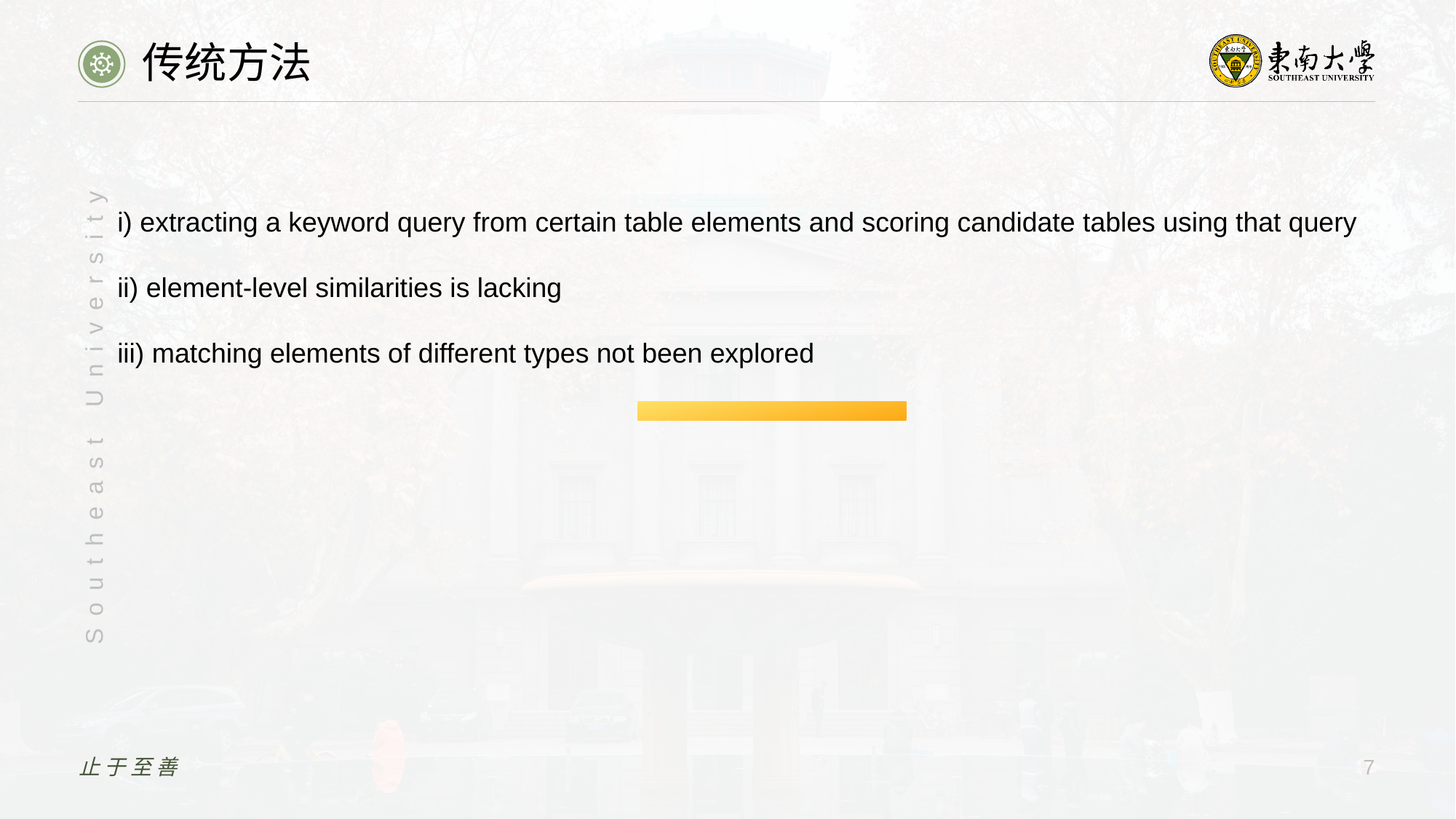

传统方法
i) extracting a keyword query from certain table elements and scoring candidate tables using that query

ii) element-level similarities is lacking

iii) matching elements of different types not been explored

止于至善
7